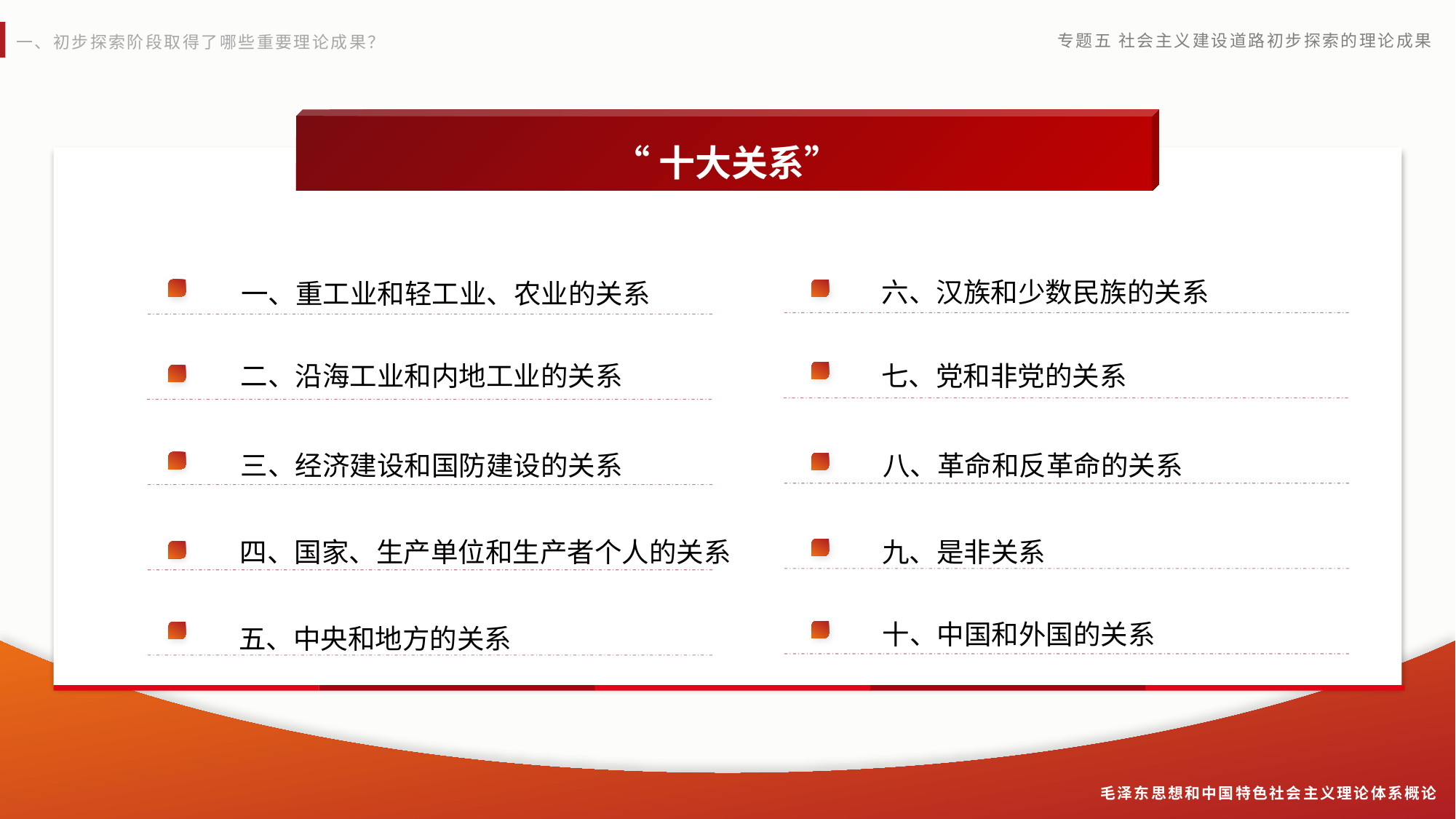

“十大关系”

六、汉族和少数民族的关系
一、重工业和轻工业、农业的关系

七、党和非党的关系
二、沿海工业和内地工业的关系

八、革命和反革命的关系
三、经济建设和国防建设的关系

四、国家、生产单位和生产者个人的关系
九、是非关系

十、中国和外国的关系
五、中央和地方的关系

毛泽东思想和中国特色社会主义理论体系概论